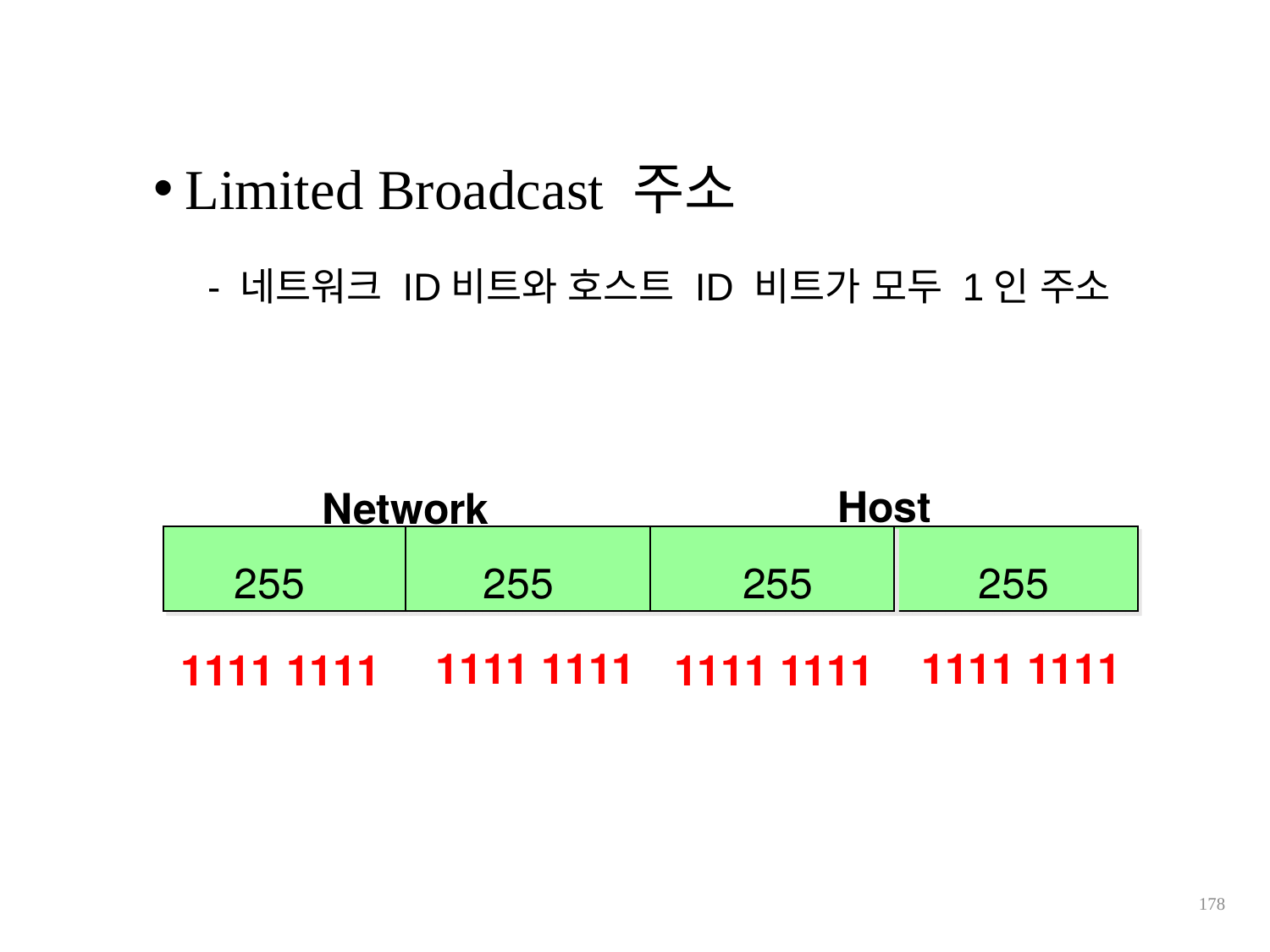

Limited Broadcast 주소
     - 네트워크 ID비트와 호스트 ID 비트가 모두 1인 주소

Host
Network
 255     	          255                255              255

 1111 1111
 1111 1111
 1111 1111
 1111 1111
178